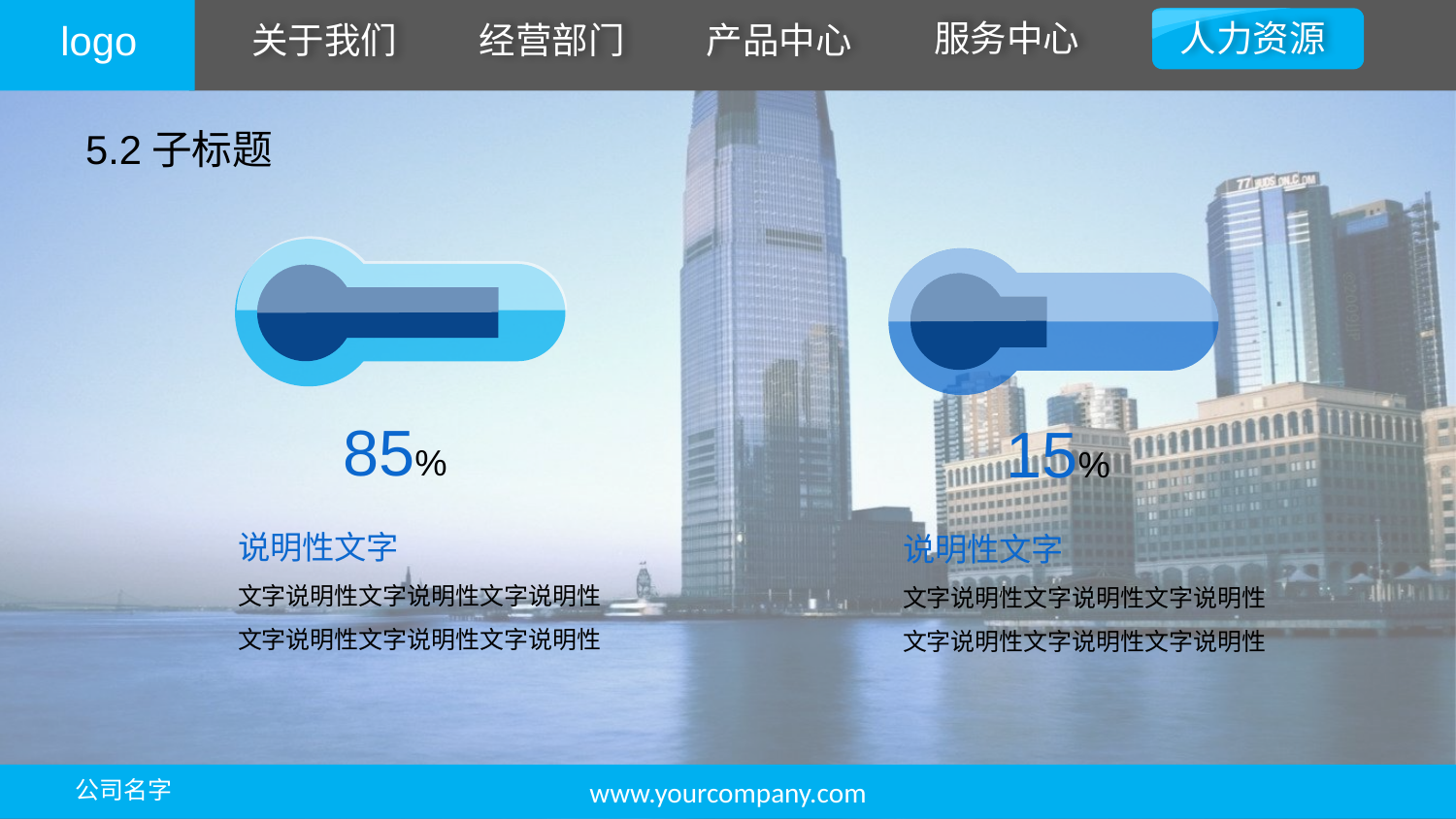

5.2子标题

85%
15%
说明性文字
文字说明性文字说明性文字说明性
文字说明性文字说明性文字说明性

说明性文字
文字说明性文字说明性文字说明性
文字说明性文字说明性文字说明性